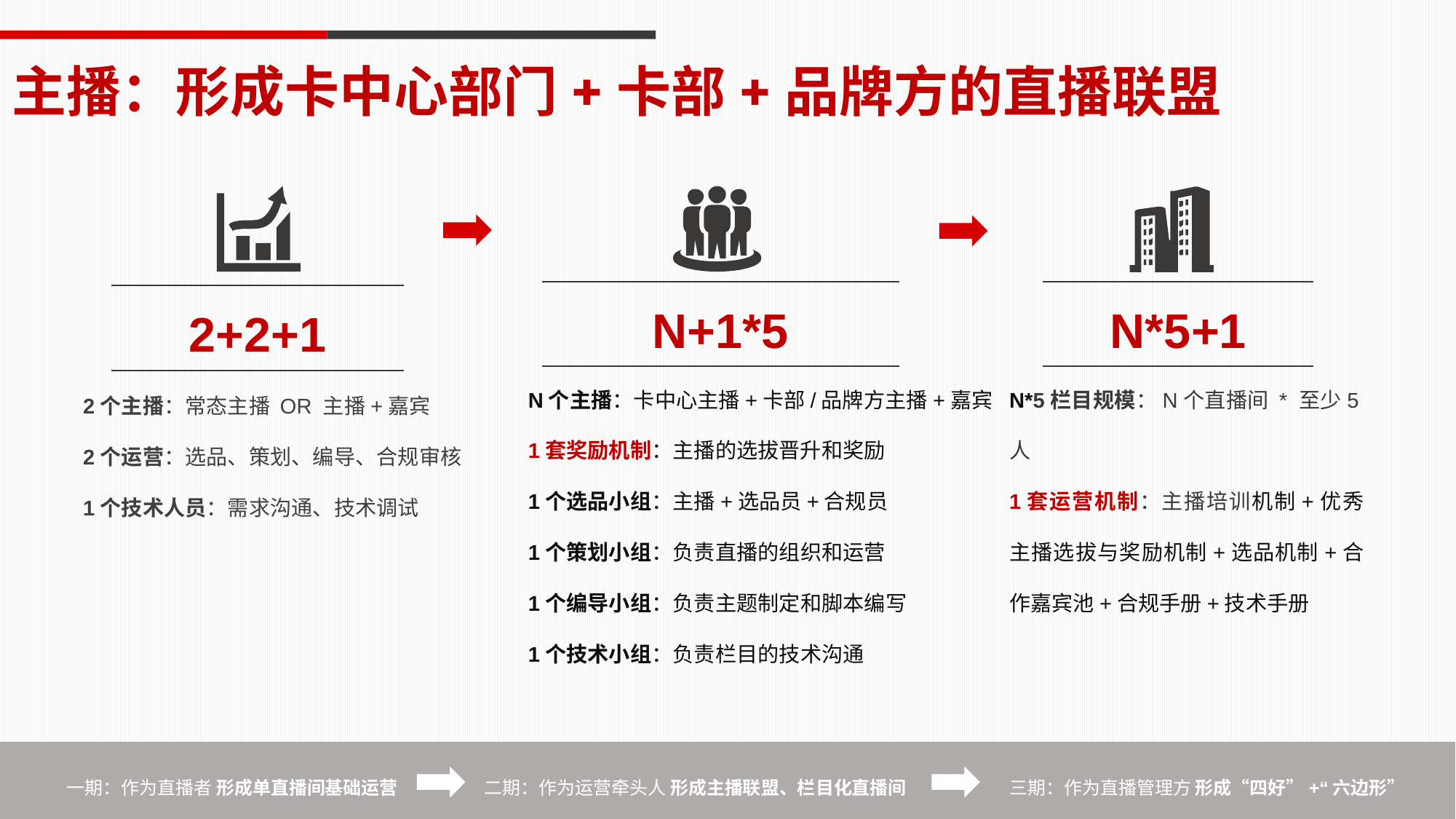

主播：形成卡中心部门+卡部+品牌方的直播联盟

N+1*5
N*5+1
2+2+1
2个主播：常态主播 OR 主播+嘉宾
2个运营：选品、策划、编导、合规审核
1个技术人员：需求沟通、技术调试
N个主播：卡中心主播+卡部/品牌方主播+嘉宾
1套奖励机制：主播的选拔晋升和奖励
1个选品小组：主播+选品员+合规员
1个策划小组：负责直播的组织和运营
1个编导小组：负责主题制定和脚本编写
1个技术小组：负责栏目的技术沟通
N*5栏目规模：N个直播间 * 至少5人
1套运营机制：主播培训机制+优秀主播选拔与奖励机制+选品机制+合作嘉宾池+合规手册+技术手册

二期：作为运营牵头人 形成主播联盟、栏目化直播间
三期：作为直播管理方 形成“四好”+“六边形”
一期：作为直播者 形成单直播间基础运营